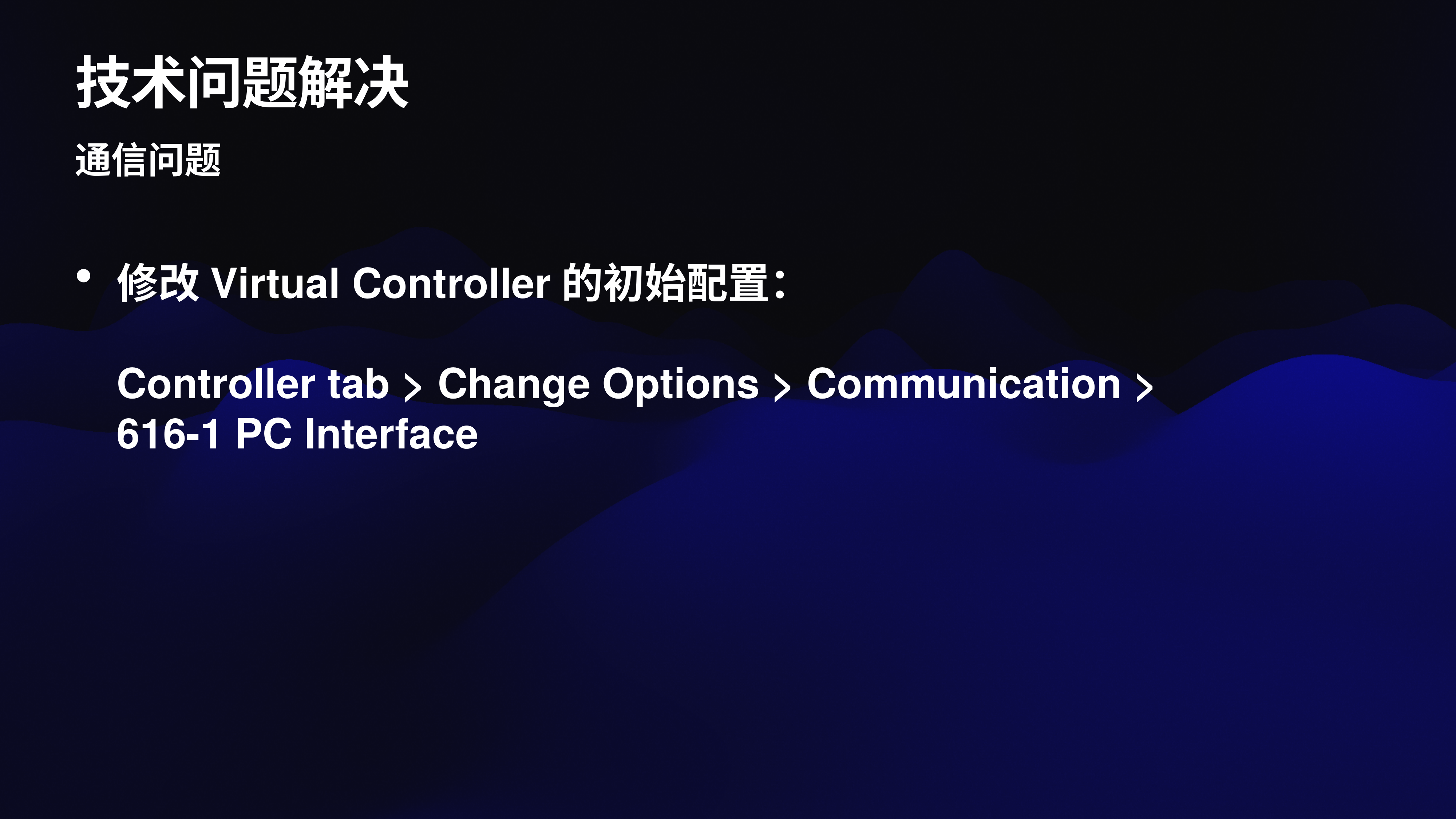

# 技术问题解决
通信问题
修改Virtual Controller的初始配置：
Controller tab > Change Options > Communication > 616-1 PC Interface